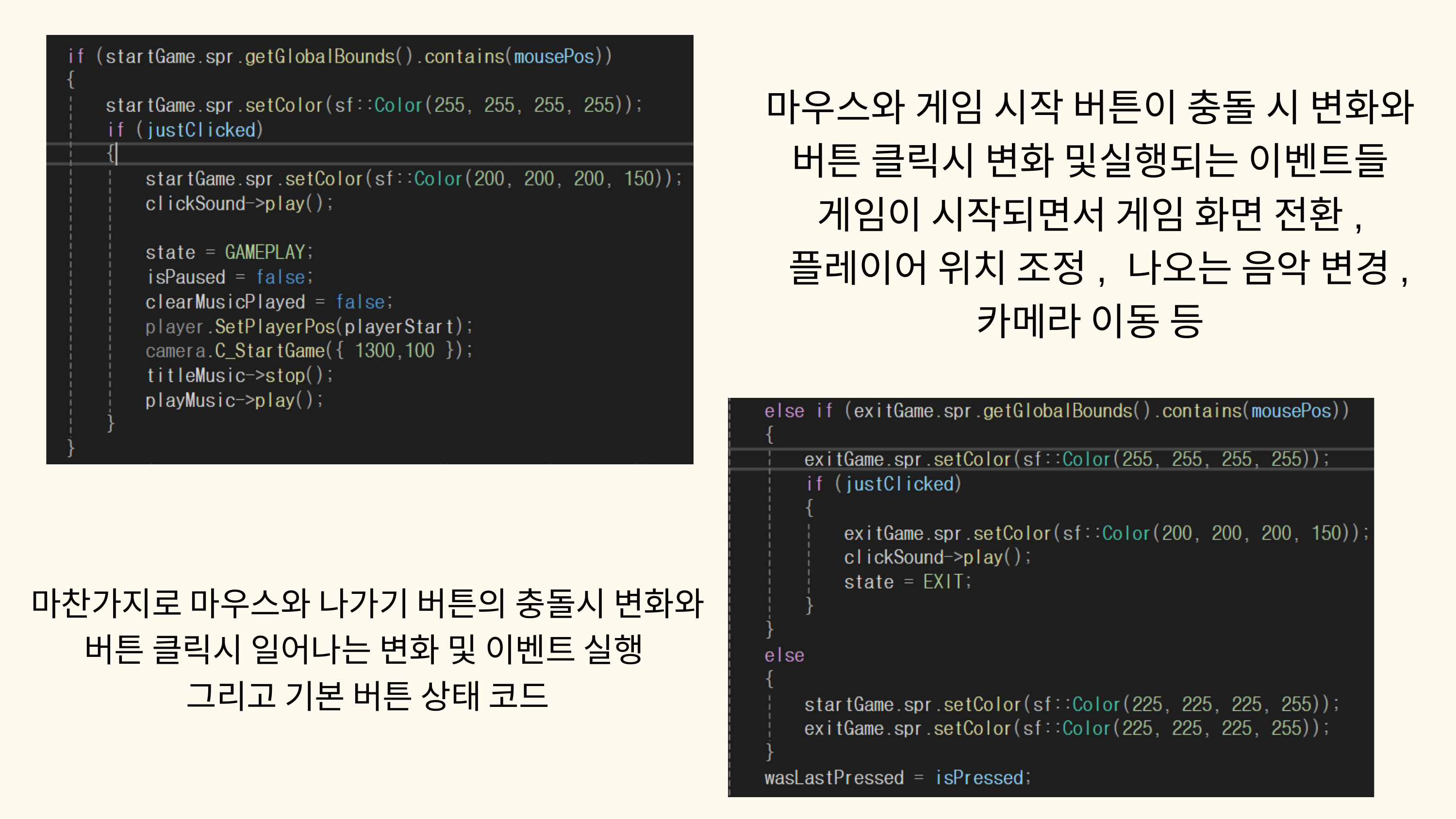

마우스와 게임 시작 버튼이 충돌 시 변화와
버튼 클릭시 변화 및실행되는 이벤트들
게임이 시작되면서 게임 화면 전환,
 플레이어 위치 조정, 나오는 음악 변경,
카메라 이동 등

마찬가지로 마우스와 나가기 버튼의 충돌시 변화와
버튼 클릭시 일어나는 변화 및 이벤트 실행
그리고 기본 버튼 상태 코드